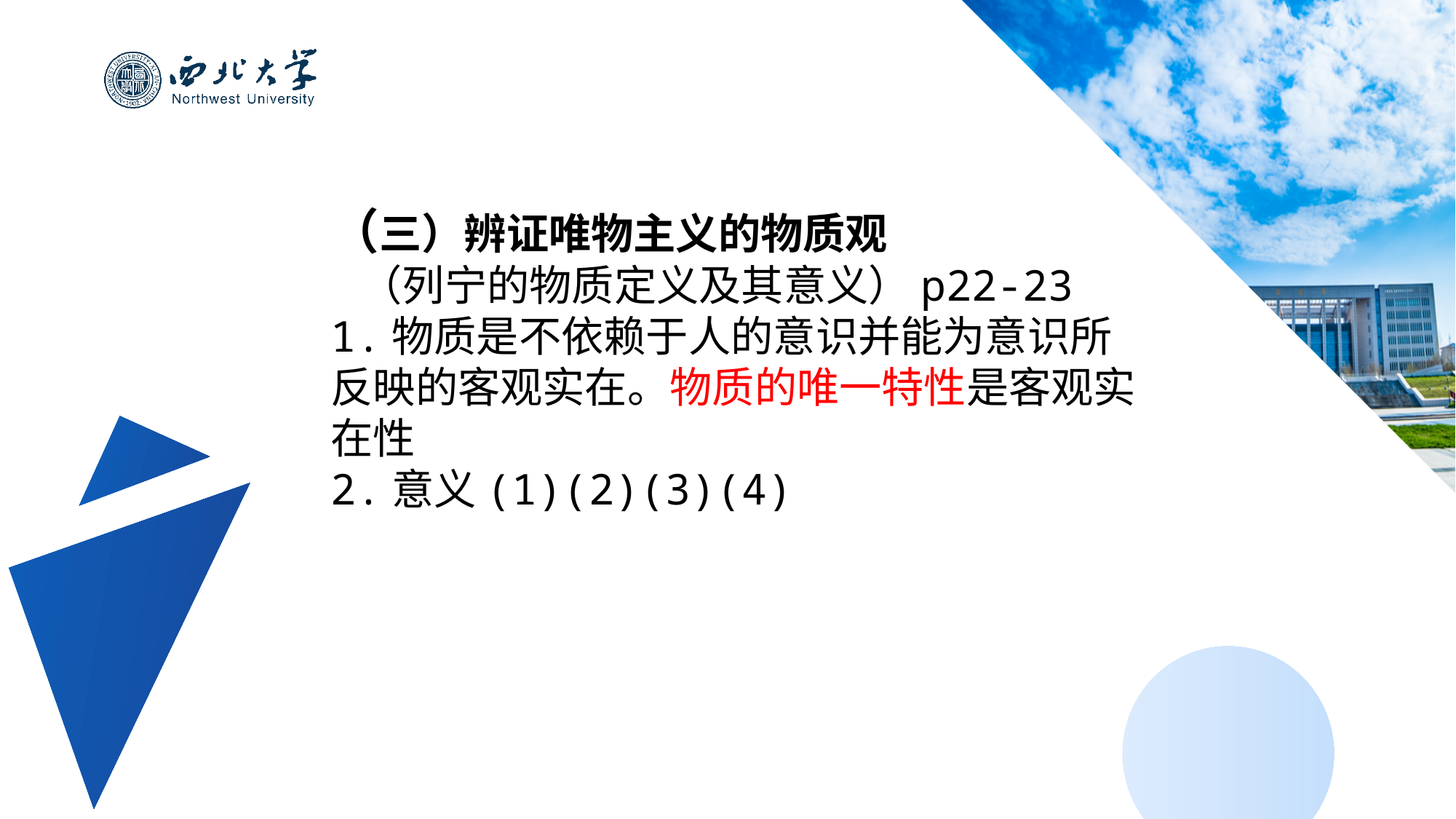

（三）辨证唯物主义的物质观
  （列宁的物质定义及其意义）p22-23
1.物质是不依赖于人的意识并能为意识所
反映的客观实在。物质的唯一特性是客观实在性
2.意义(1)(2)(3)(4)